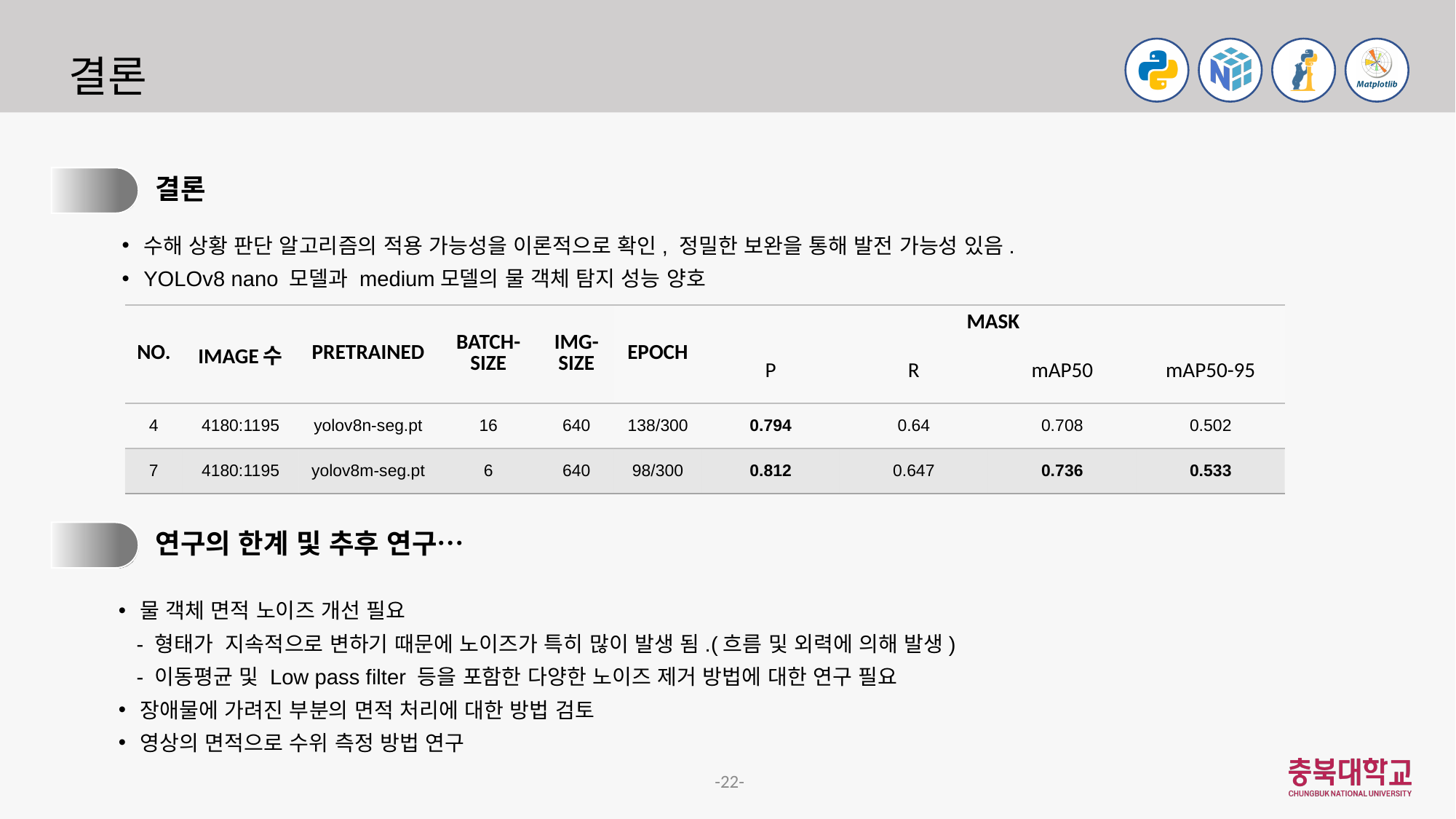

# 결론

1.
결론
수해 상황 판단 알고리즘의 적용 가능성을 이론적으로 확인, 정밀한 보완을 통해 발전 가능성 있음.
YOLOv8 nano 모델과 medium모델의 물 객체 탐지 성능 양호
| NO. | IMAGE수 | PRETRAINED | BATCH-SIZE | IMG-SIZE | EPOCH | MASK |  |  |  |
| --- | --- | --- | --- | --- | --- | --- | --- | --- | --- |
|  |  |  |  |  |  | P | R | mAP50 | mAP50-95 |
| 4 | 4180:1195 | yolov8n-seg.pt | 16 | 640 | 138/300 | 0.794 | 0.64 | 0.708 | 0.502 |
| 7 | 4180:1195 | yolov8m-seg.pt | 6 | 640 | 98/300 | 0.812 | 0.647 | 0.736 | 0.533 |

2.
연구의 한계 및 추후 연구…
물 객체 면적 노이즈 개선 필요
   - 형태가  지속적으로 변하기 때문에 노이즈가 특히 많이 발생 됨.(흐름 및 외력에 의해 발생)
   - 이동평균 및 Low pass filter 등을 포함한 다양한 노이즈 제거 방법에 대한 연구 필요
장애물에 가려진 부분의 면적 처리에 대한 방법 검토
영상의 면적으로 수위 측정 방법 연구
-22-